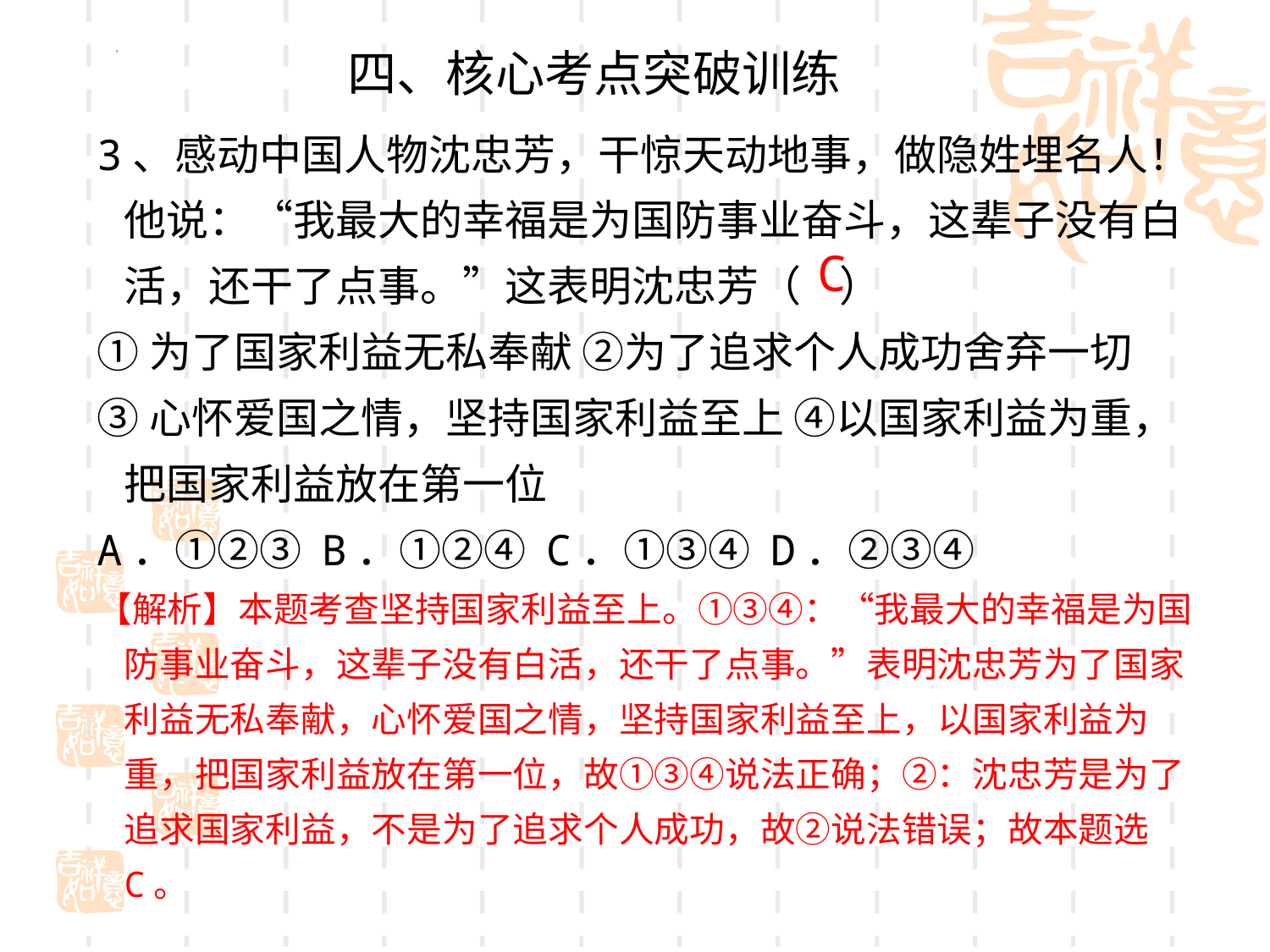

四、核心考点突破训练
3、感动中国人物沈忠芳，干惊天动地事，做隐姓埋名人！他说：“我最大的幸福是为国防事业奋斗，这辈子没有白活，还干了点事。”这表明沈忠芳（    ）
①为了国家利益无私奉献 ②为了追求个人成功舍弃一切
③心怀爱国之情，坚持国家利益至上 ④以国家利益为重，把国家利益放在第一位
A．①②③ B．①②④ C．①③④ D．②③④
【解析】本题考查坚持国家利益至上。①③④：“我最大的幸福是为国防事业奋斗，这辈子没有白活，还干了点事。”表明沈忠芳为了国家利益无私奉献，心怀爱国之情，坚持国家利益至上，以国家利益为重，把国家利益放在第一位，故①③④说法正确；②：沈忠芳是为了追求国家利益，不是为了追求个人成功，故②说法错误；故本题选C。
C